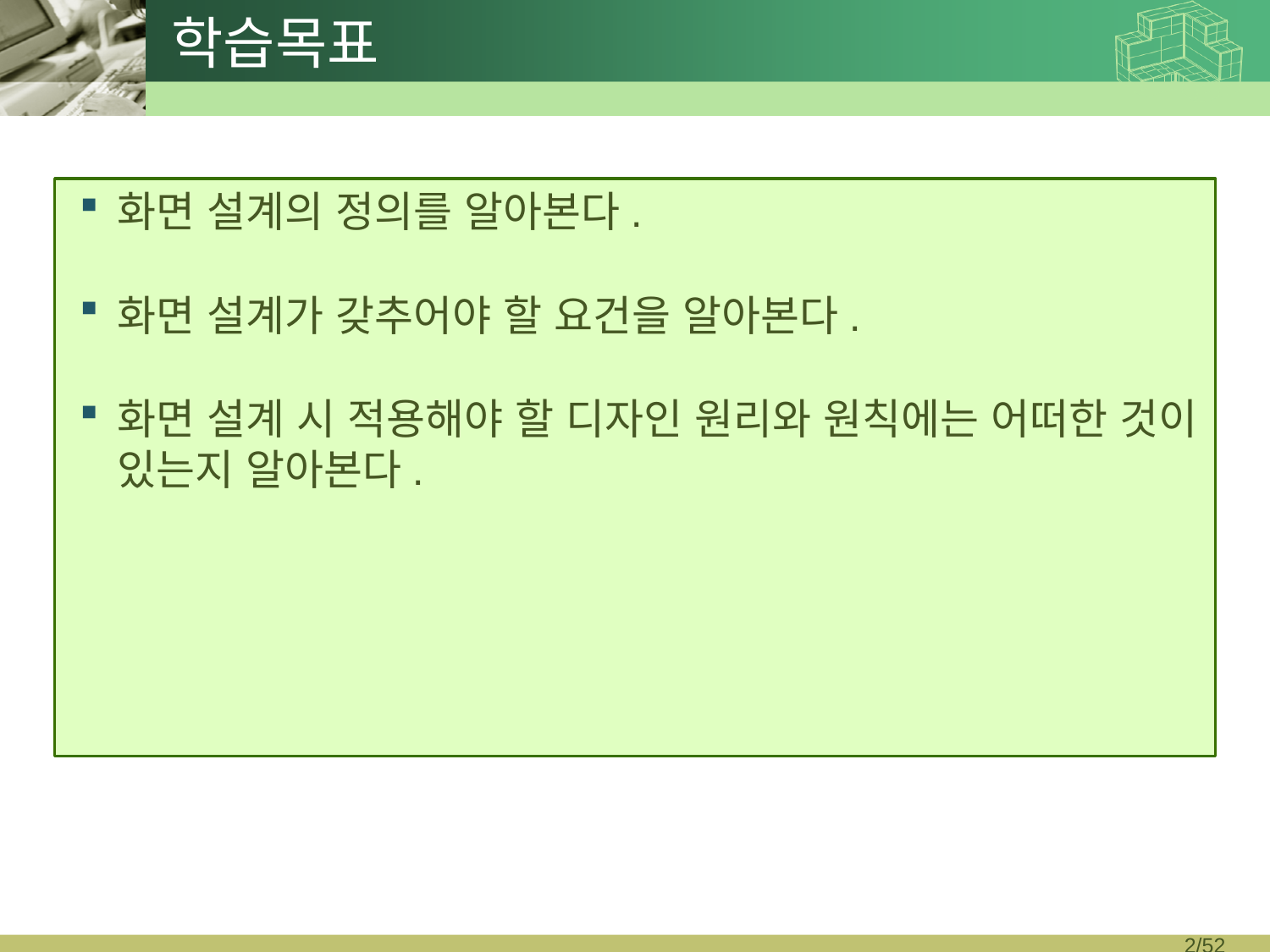

학습목표
화면 설계의 정의를 알아본다.
화면 설계가 갖추어야 할 요건을 알아본다.
화면 설계 시 적용해야 할 디자인 원리와 원칙에는 어떠한 것이 있는지 알아본다.